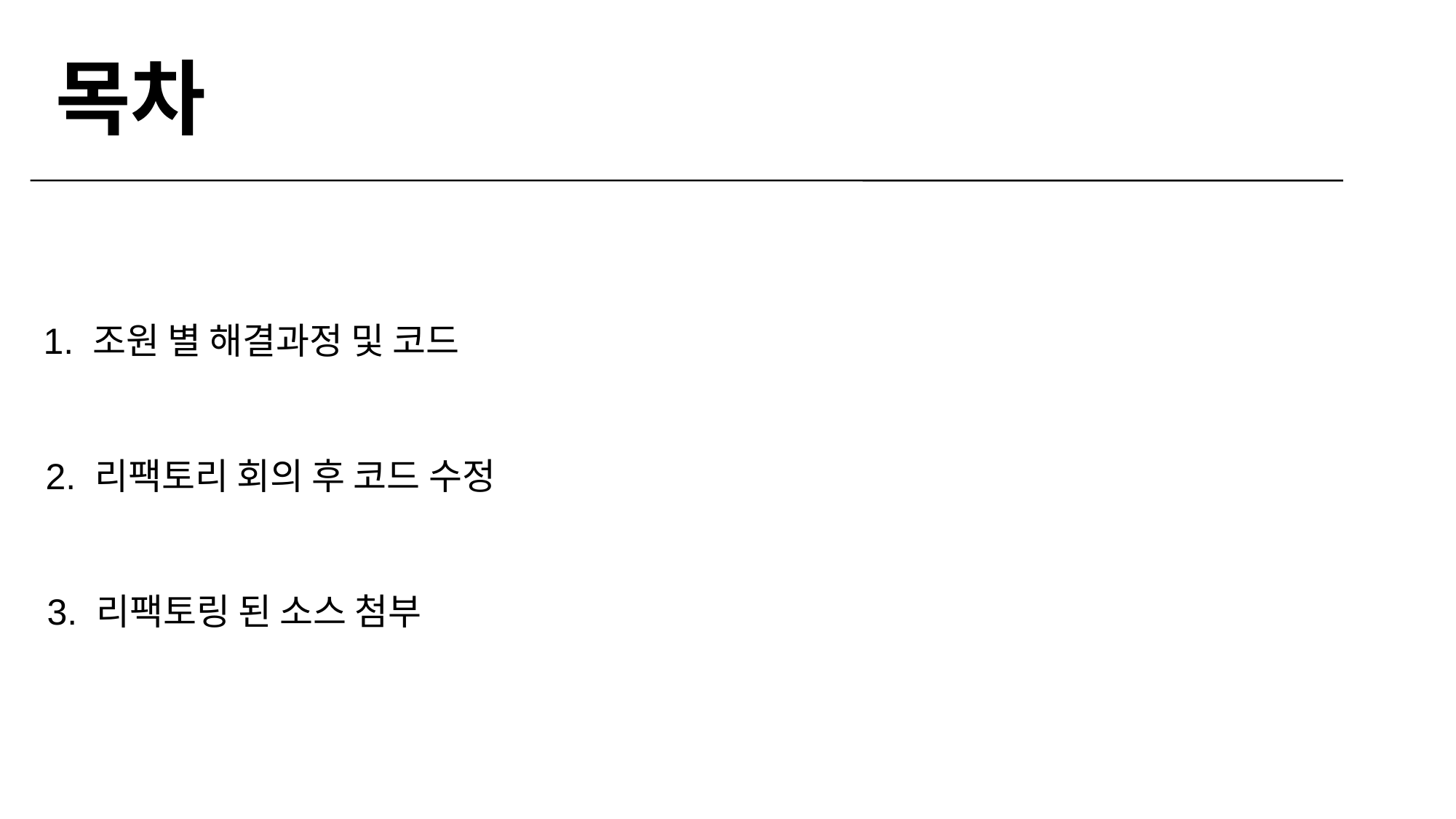

목차

1. 조원 별 해결과정 및 코드
2. 리팩토리 회의 후 코드 수정
3. 리팩토링 된 소스 첨부